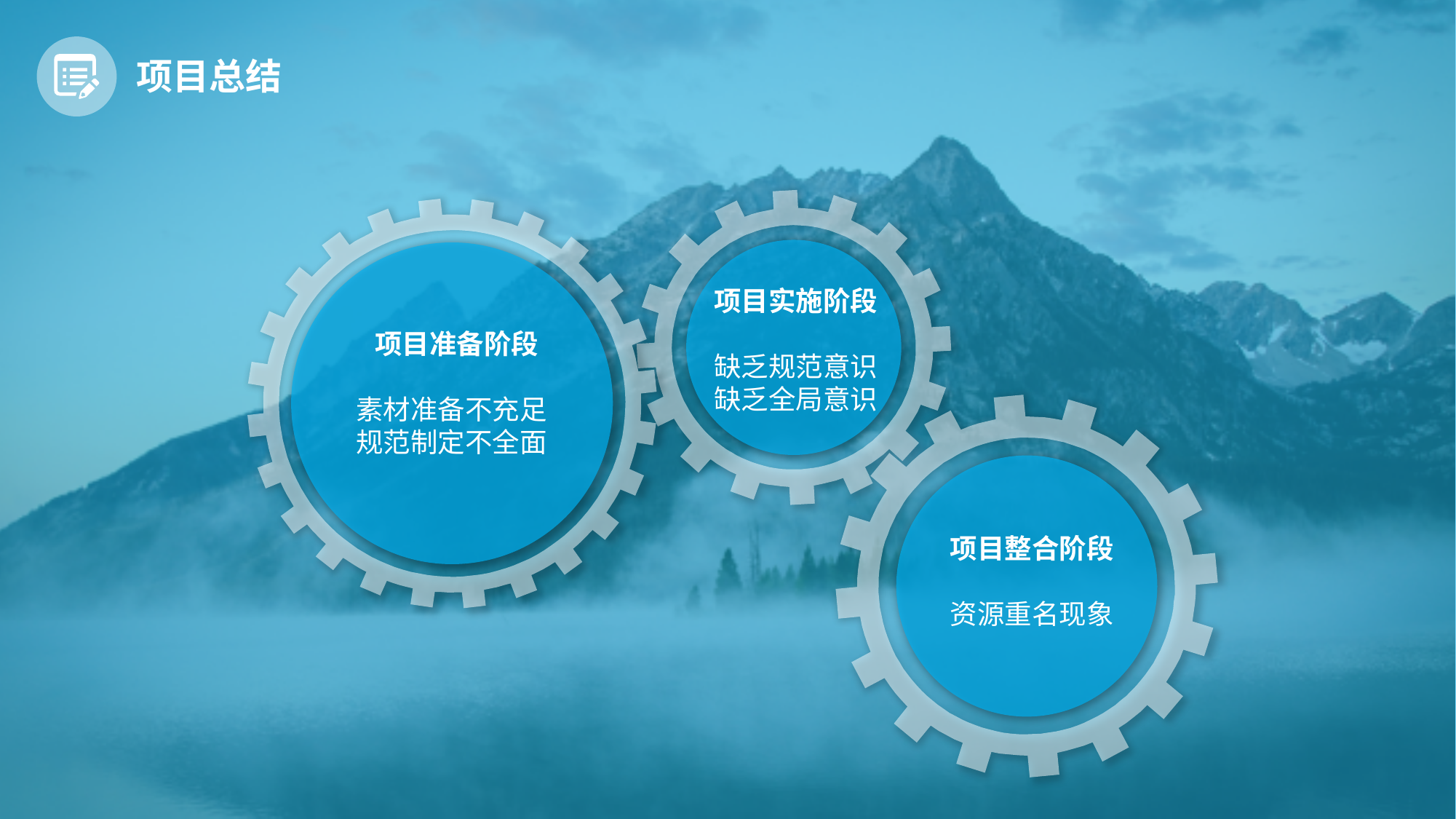

项目总结

项目实施阶段

缺乏规范意识
缺乏全局意识

  项目准备阶段

素材准备不充足
规范制定不全面

项目整合阶段

资源重名现象